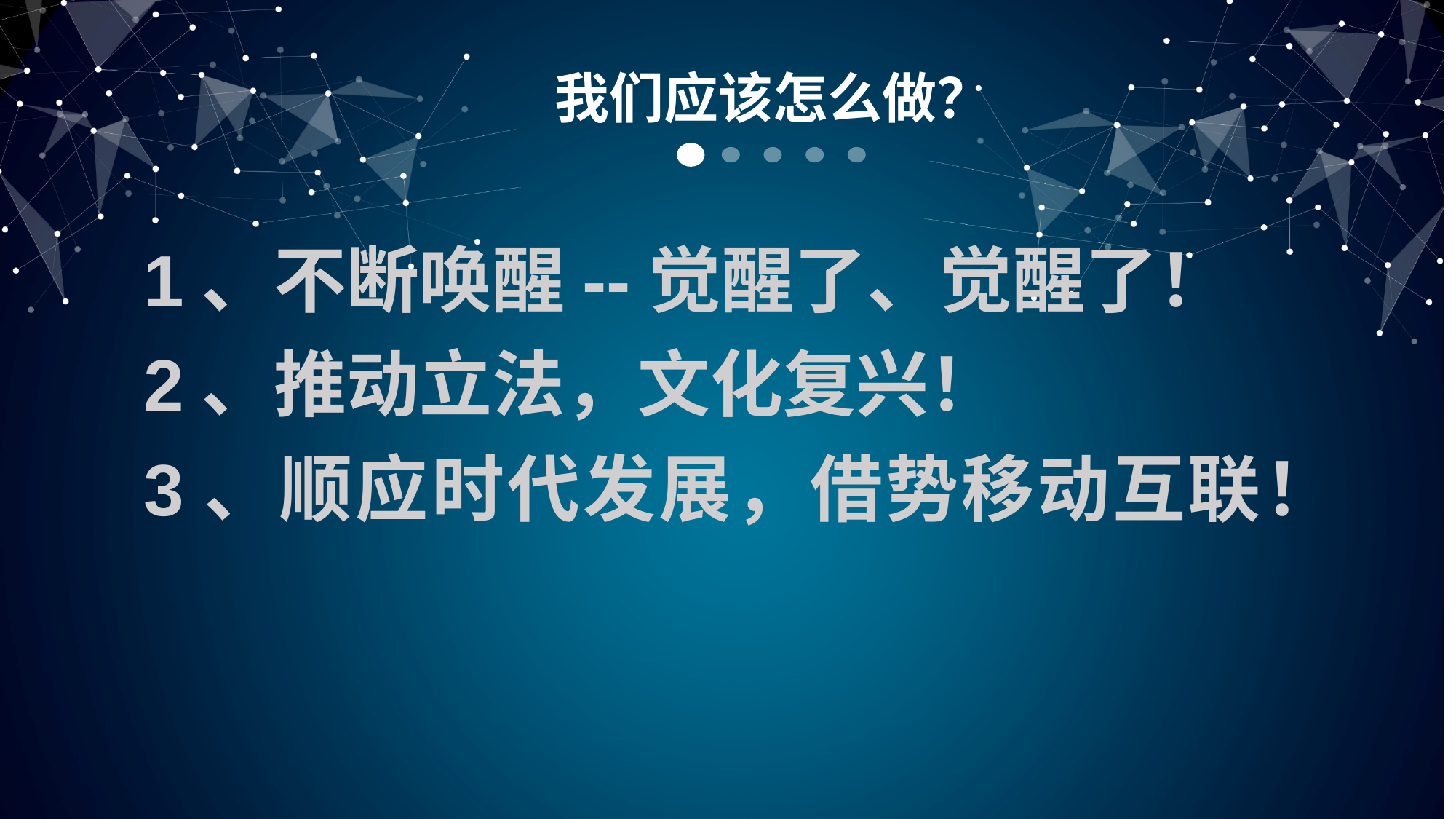

我们应该怎么做？

1、不断唤醒--觉醒了、觉醒了！
2、推动立法，文化复兴！
3、顺应时代发展，借势移动互联！